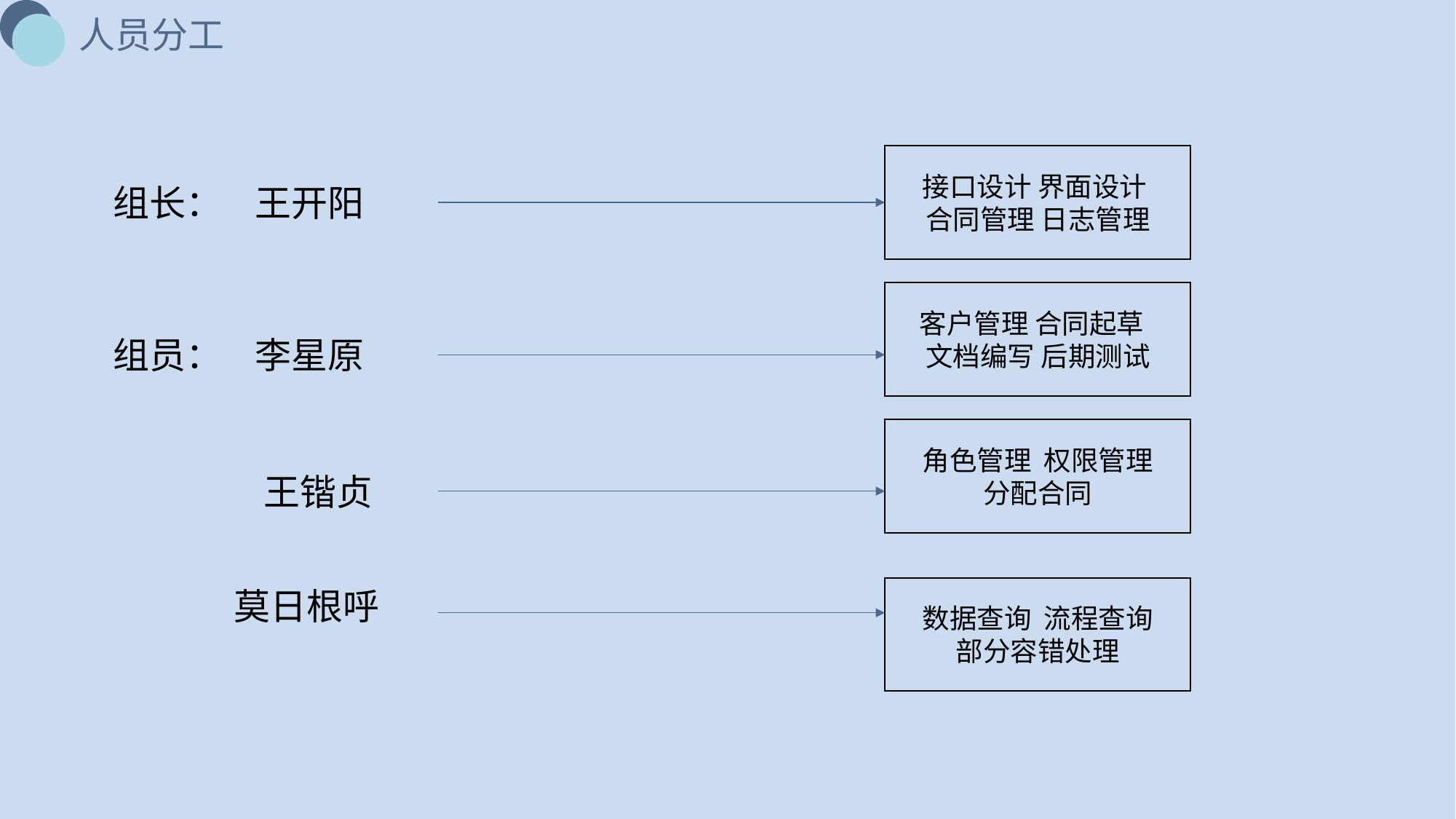

人员分工

接口设计 界面设计
合同管理 日志管理
组长：    王开阳
客户管理 合同起草
文档编写 后期测试
组员：    李星原
角色管理  权限管理
分配合同
	    王锴贞
       莫日根呼
数据查询  流程查询
部分容错处理